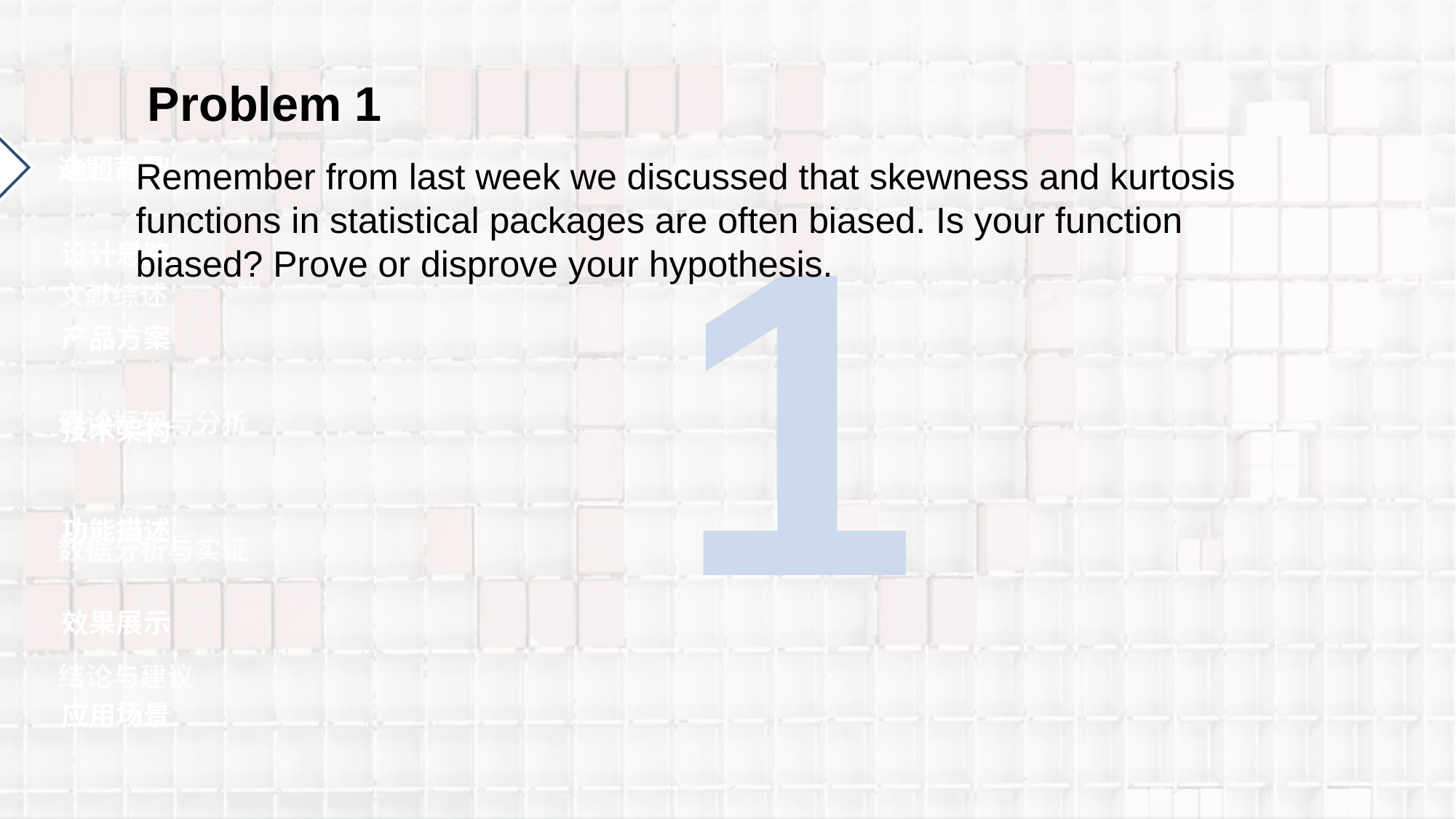

Problem 1
1

选题背景
项目介绍
Remember from last week we discussed that skewness and kurtosis functions in statistical packages are often biased. Is your function biased? Prove or disprove your hypothesis.
设计思路
文献综述
产品方案
理论框架与分析
技术架构
功能描述
数据分析与实证
效果展示
结论与建议
应用场景